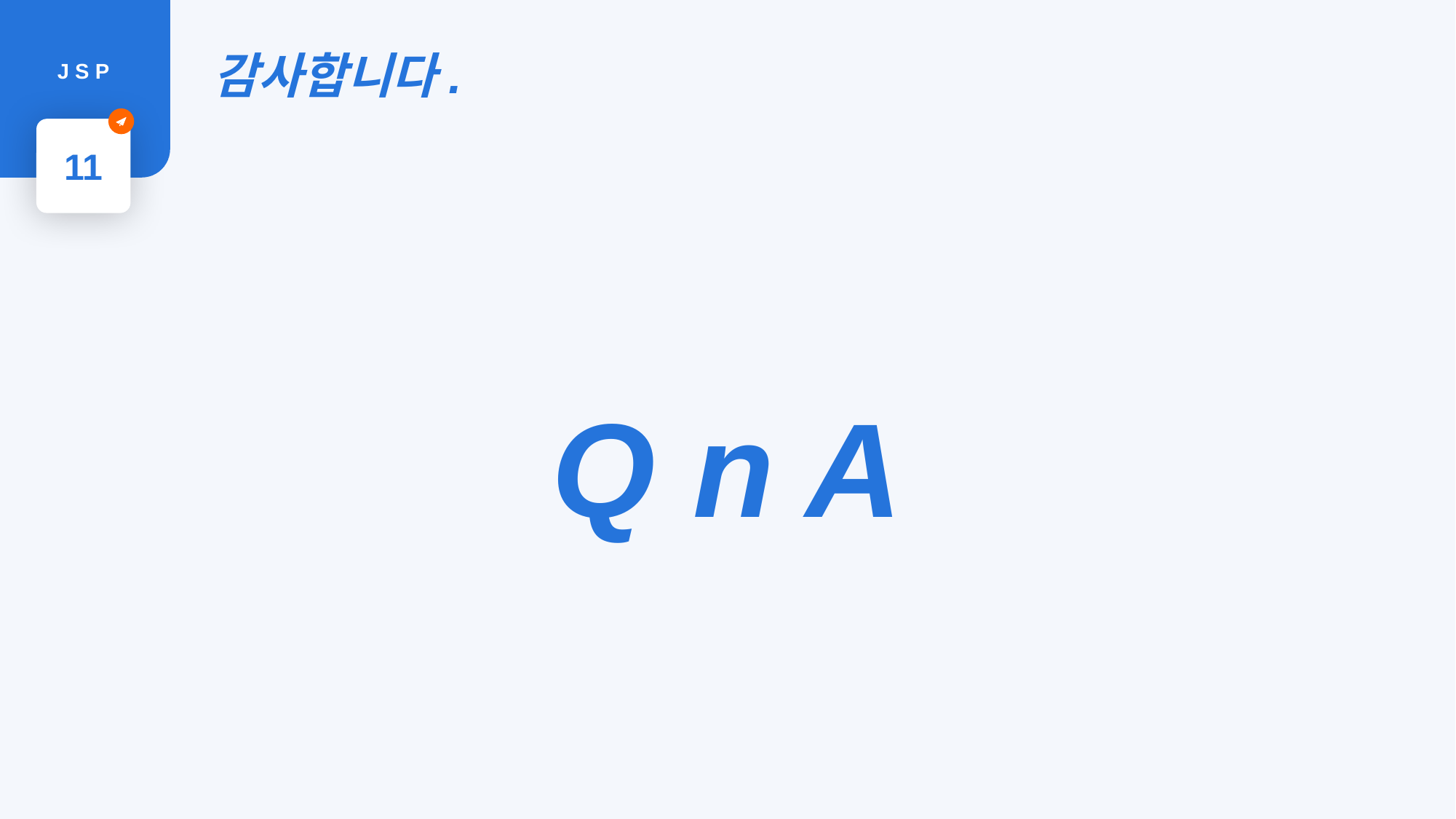

감사합니다.
J S P

11
Q n A